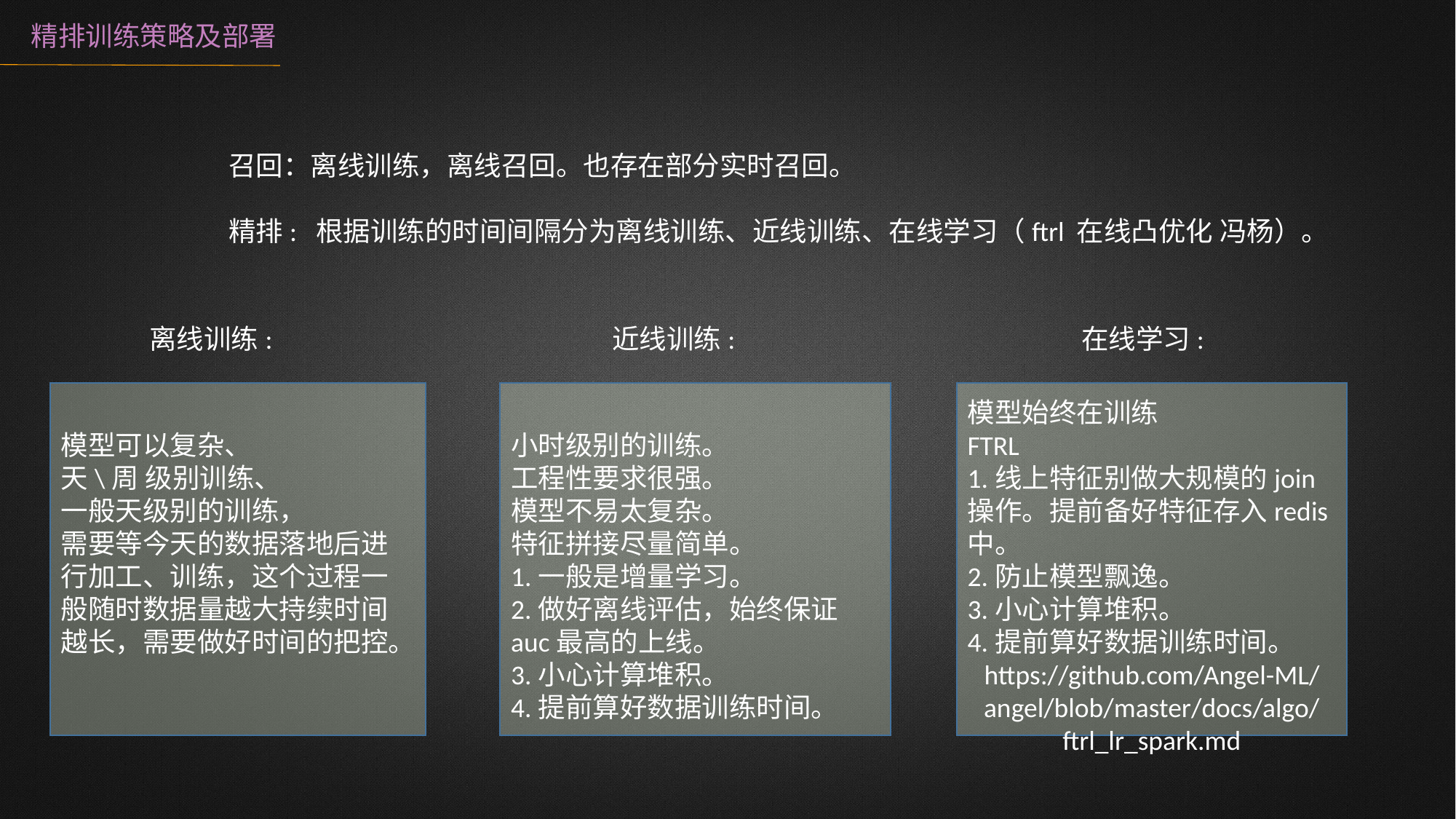

精排训练策略及部署
召回：离线训练，离线召回。也存在部分实时召回。

精排:  根据训练的时间间隔分为离线训练、近线训练、在线学习（ftrl 在线凸优化 冯杨）。

离线训练:
近线训练:
在线学习:

小时级别的训练。
工程性要求很强。
模型不易太复杂。
特征拼接尽量简单。
1.一般是增量学习。
2.做好离线评估，始终保证auc最高的上线。
3.小心计算堆积。
4.提前算好数据训练时间。

模型始终在训练
FTRL
1.线上特征别做大规模的join操作。提前备好特征存入redis中。
2.防止模型飘逸。
3.小心计算堆积。
4.提前算好数据训练时间。
https://github.com/Angel-ML/angel/blob/master/docs/algo/ftrl_lr_spark.md
模型可以复杂、
天\周 级别训练、
一般天级别的训练，
需要等今天的数据落地后进行加工、训练，这个过程一般随时数据量越大持续时间越长，需要做好时间的把控。